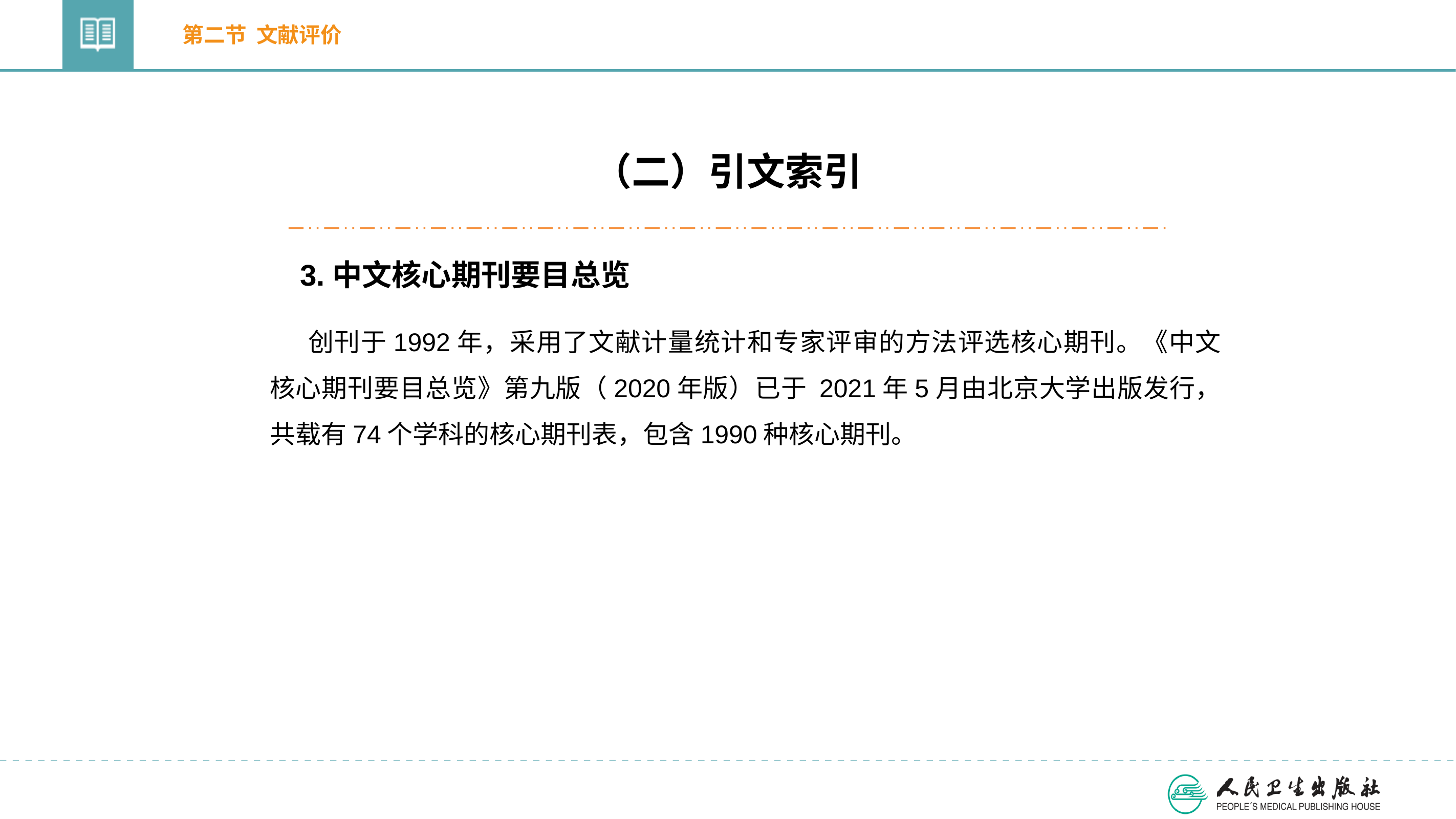

第二节  文献评价
（二）引文索引

3.中文核心期刊要目总览

创刊于1992年，采用了文献计量统计和专家评审的方法评选核心期刊。《中文核心期刊要目总览》第九版（2020年版）已于 2021年5月由北京大学出版发行，共载有74个学科的核心期刊表，包含1990种核心期刊。